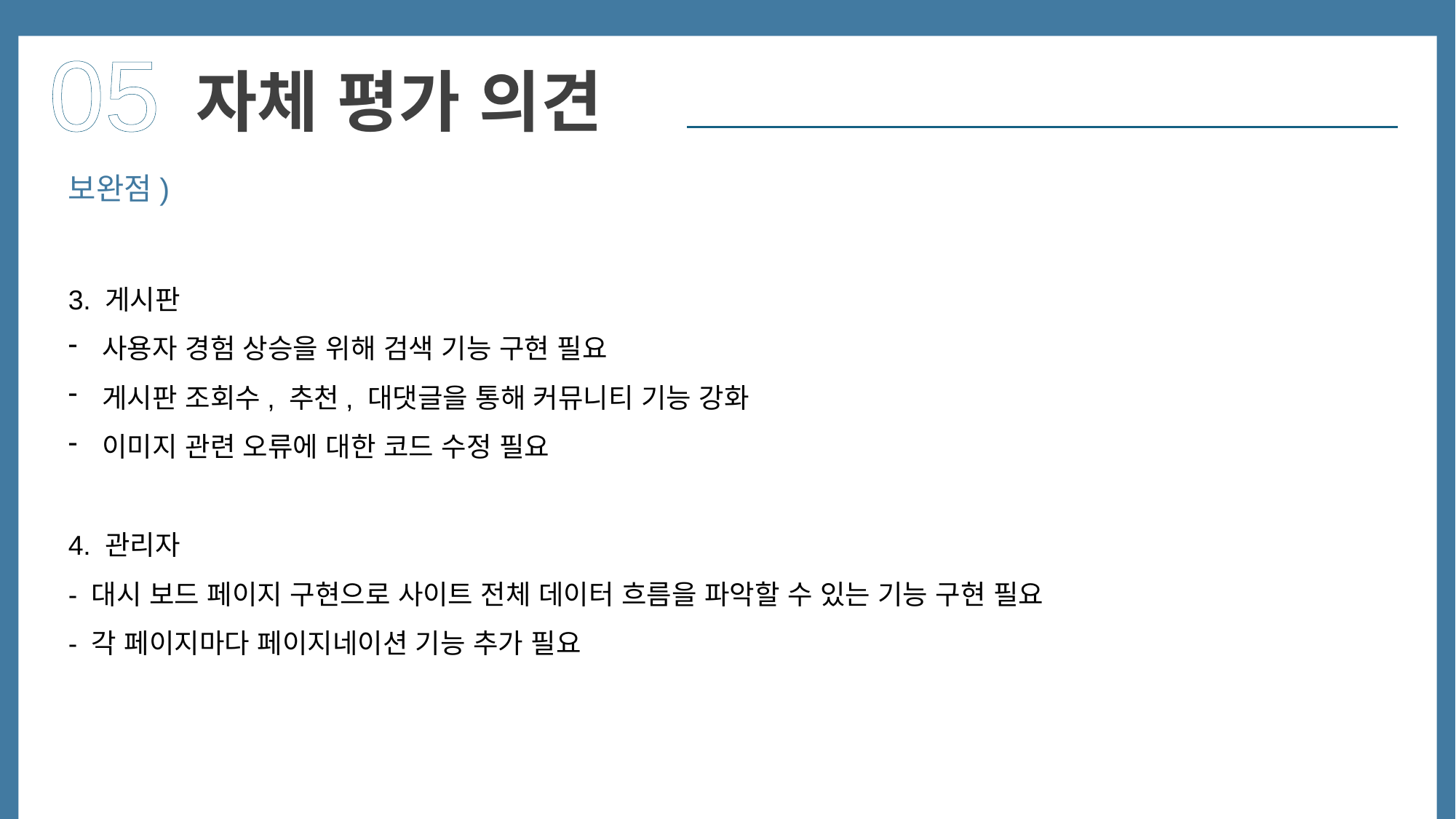

05
- 구현 기능: 관리자 페이지 및 이벤트 페이지의 CRUD 기능 구현. 전체 화면 공통 UI 요소(헤더, 푸터, 에러 등) 디자인 및 구현.
자체 평가 의견
보완점)
3. 게시판
사용자 경험 상승을 위해 검색 기능 구현 필요
게시판 조회수, 추천, 대댓글을 통해 커뮤니티 기능 강화
이미지 관련 오류에 대한 코드 수정 필요

4. 관리자
- 대시 보드 페이지 구현으로 사이트 전체 데이터 흐름을 파악할 수 있는 기능 구현 필요
- 각 페이지마다 페이지네이션 기능 추가 필요